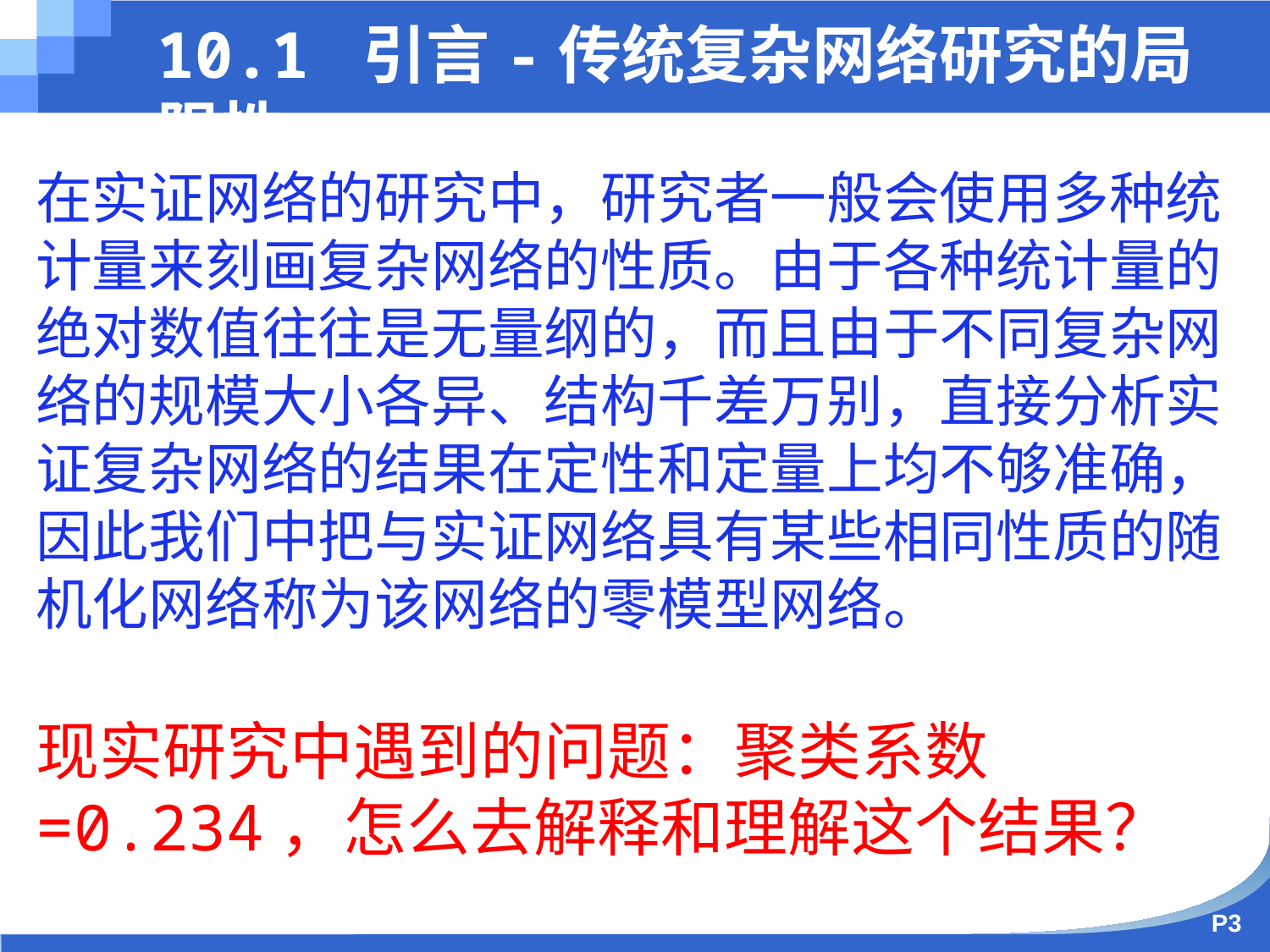

10.1 引言-传统复杂网络研究的局限性
在实证网络的研究中，研究者一般会使用多种统计量来刻画复杂网络的性质。由于各种统计量的绝对数值往往是无量纲的，而且由于不同复杂网络的规模大小各异、结构千差万别，直接分析实证复杂网络的结果在定性和定量上均不够准确，因此我们中把与实证网络具有某些相同性质的随机化网络称为该网络的零模型网络。
现实研究中遇到的问题：聚类系数=0.234，怎么去解释和理解这个结果？

P3